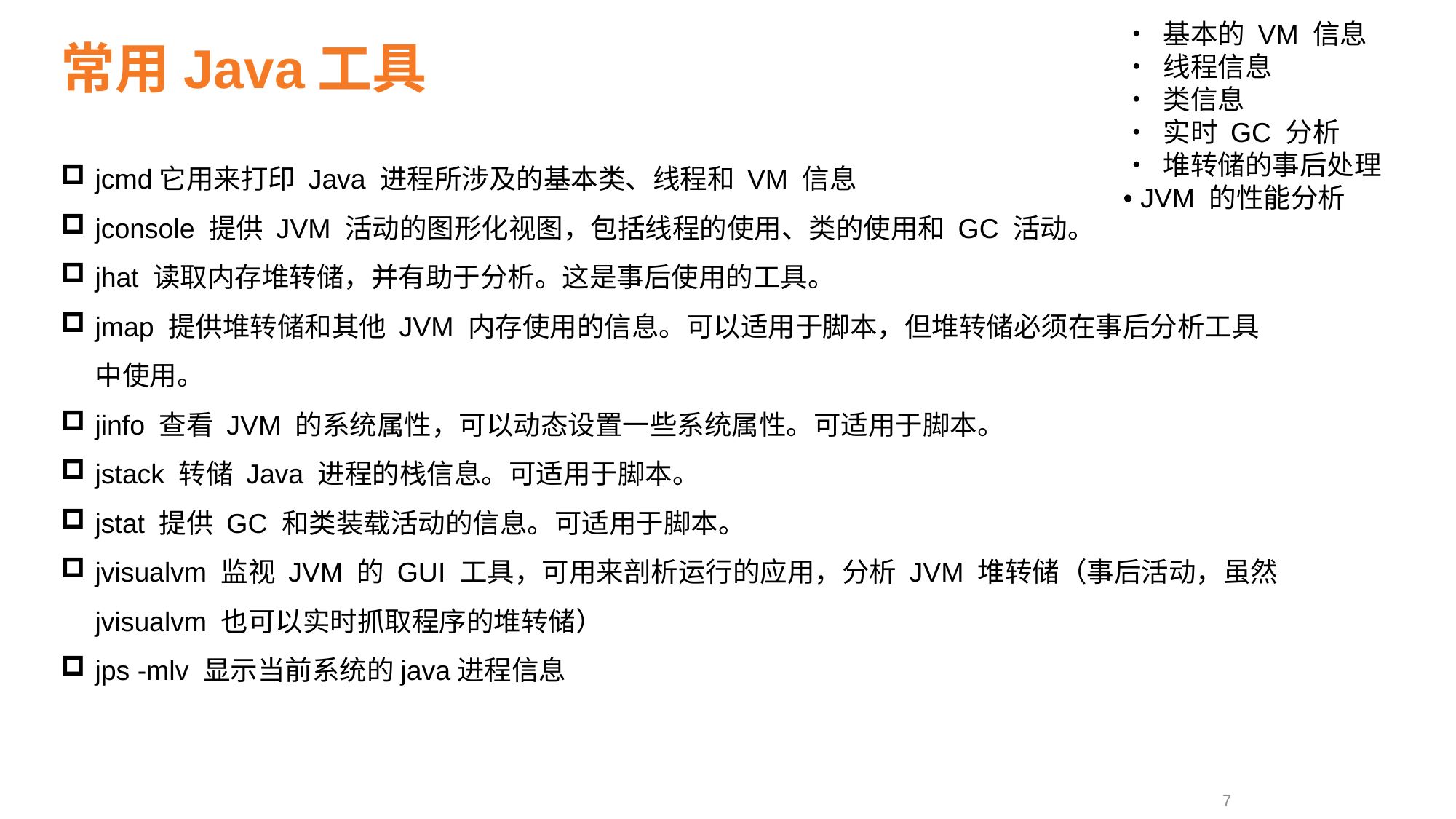

• 基本的 VM 信息
• 线程信息
• 类信息
• 实时 GC 分析
• 堆转储的事后处理
• JVM 的性能分析
常用Java工具
jcmd它用来打印 Java 进程所涉及的基本类、线程和 VM 信息
jconsole 提供 JVM 活动的图形化视图，包括线程的使用、类的使用和 GC 活动。
jhat 读取内存堆转储，并有助于分析。这是事后使用的工具。
jmap 提供堆转储和其他 JVM 内存使用的信息。可以适用于脚本，但堆转储必须在事后分析工具中使用。
jinfo 查看 JVM 的系统属性，可以动态设置一些系统属性。可适用于脚本。
jstack 转储 Java 进程的栈信息。可适用于脚本。
jstat 提供 GC 和类装载活动的信息。可适用于脚本。
jvisualvm 监视 JVM 的 GUI 工具，可用来剖析运行的应用，分析 JVM 堆转储（事后活动，虽然jvisualvm 也可以实时抓取程序的堆转储）
jps -mlv 显示当前系统的java进程信息
7